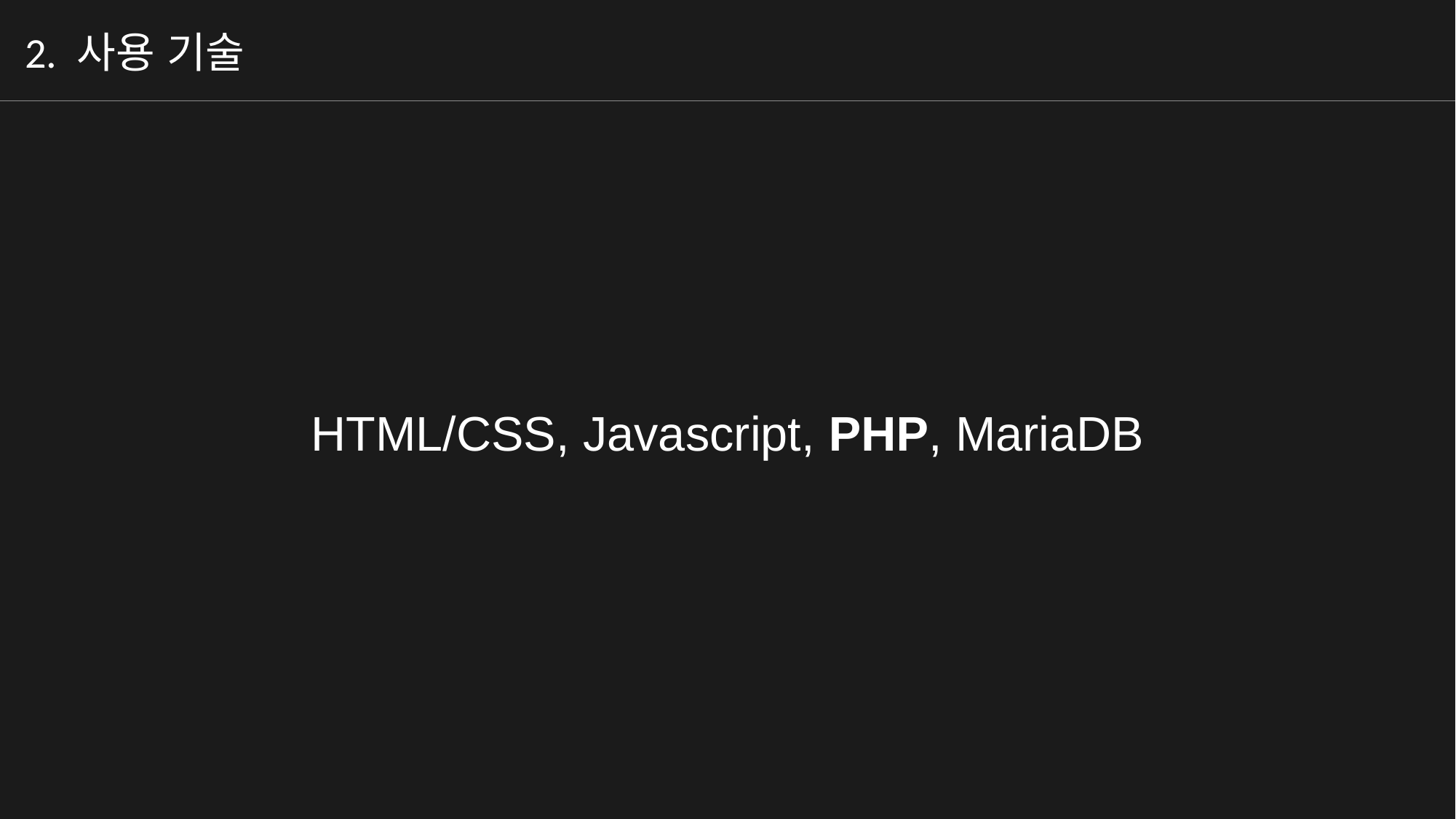

2. 사용 기술
HTML/CSS, Javascript, PHP, MariaDB